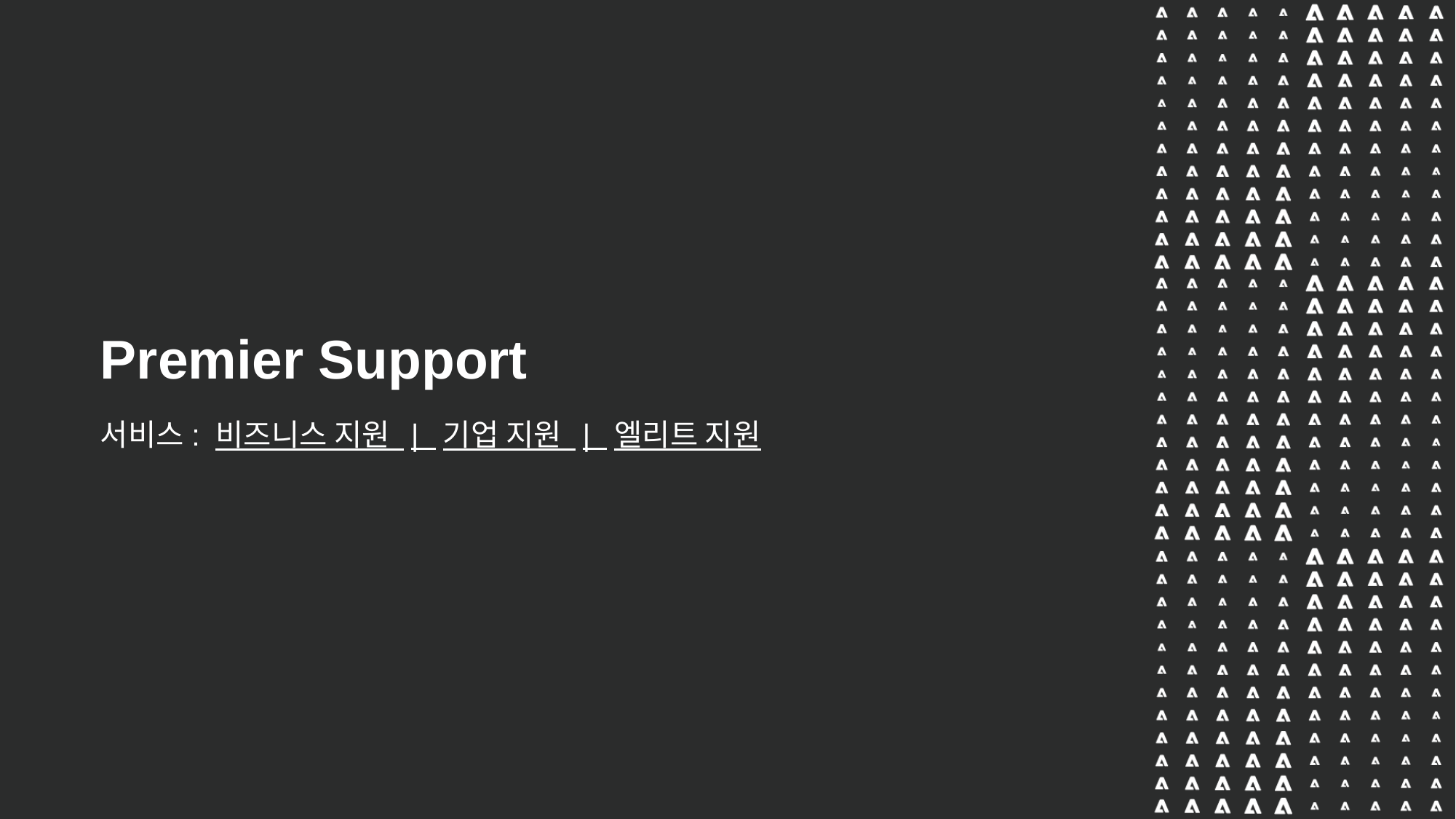

Premier Support
서비스: 비즈니스 지원  |  기업 지원  |  엘리트 지원